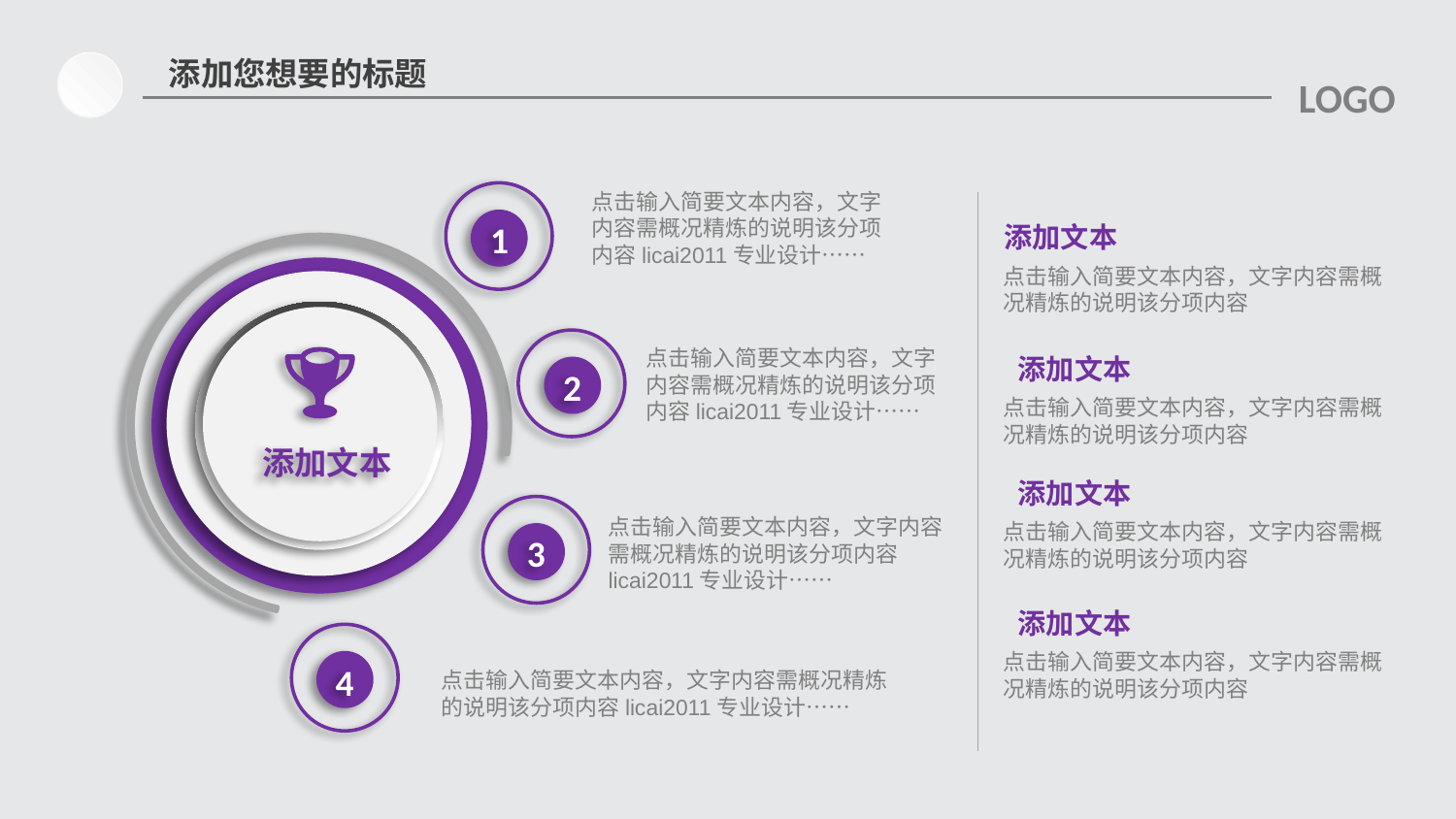

添加您想要的标题

LOGO

点击输入简要文本内容，文字内容需概况精炼的说明该分项内容licai2011专业设计……

1
添加文本

点击输入简要文本内容，文字内容需概况精炼的说明该分项内容

点击输入简要文本内容，文字内容需概况精炼的说明该分项内容licai2011专业设计……
添加文本

2
点击输入简要文本内容，文字内容需概况精炼的说明该分项内容
添加文本
添加文本

点击输入简要文本内容，文字内容需概况精炼的说明该分项内容licai2011专业设计……
点击输入简要文本内容，文字内容需概况精炼的说明该分项内容

3
添加文本

点击输入简要文本内容，文字内容需概况精炼的说明该分项内容

4
点击输入简要文本内容，文字内容需概况精炼的说明该分项内容licai2011专业设计……